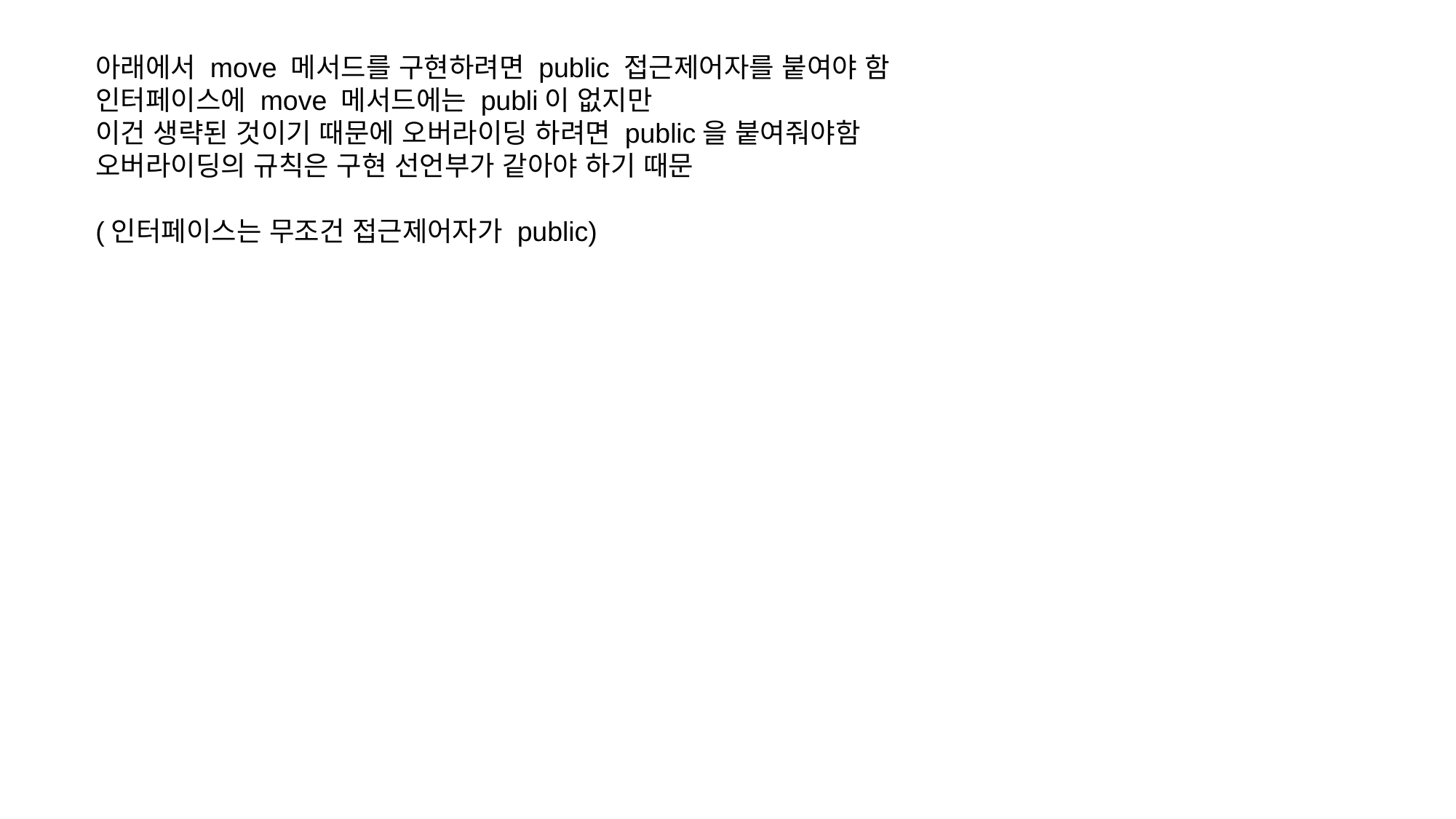

아래에서 move 메서드를 구현하려면 public 접근제어자를 붙여야 함
인터페이스에 move 메서드에는 publi이 없지만
이건 생략된 것이기 때문에 오버라이딩 하려면 public을 붙여줘야함
오버라이딩의 규칙은 구현 선언부가 같아야 하기 때문

(인터페이스는 무조건 접근제어자가 public)